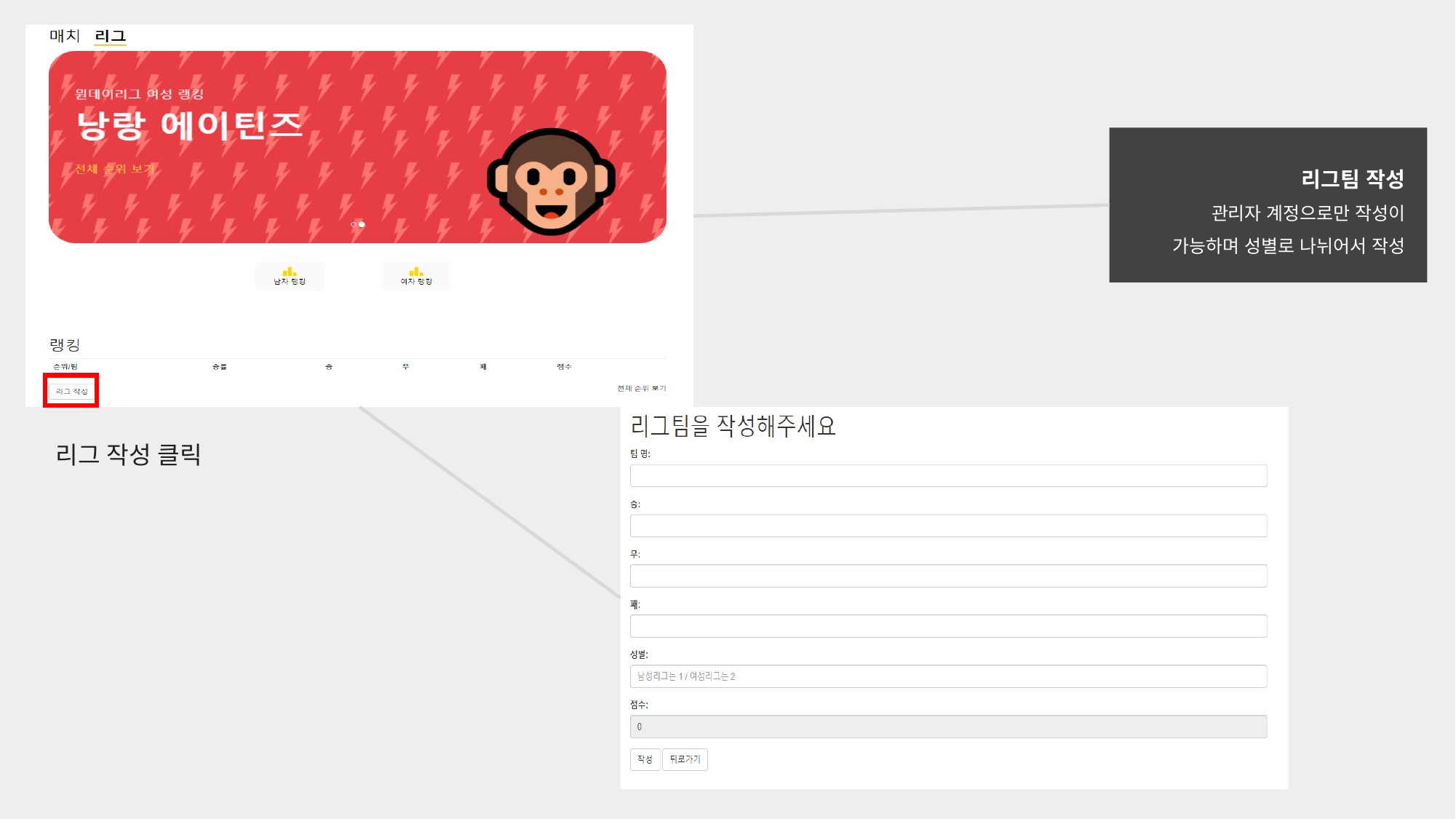

리그팀 작성
관리자 계정으로만 작성이 가능하며 성별로 나뉘어서 작성

리그 작성 클릭